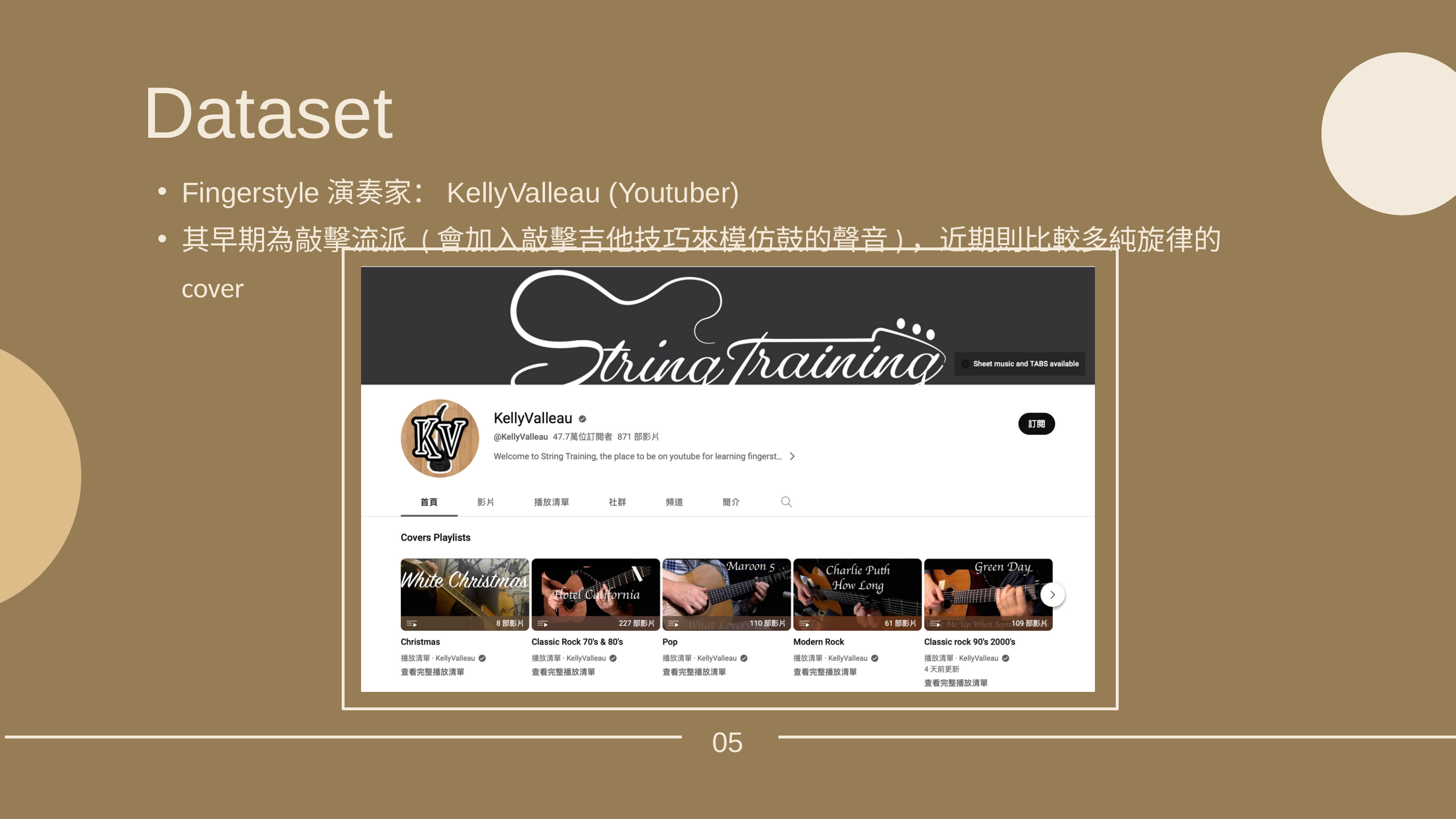

Dataset

Fingerstyle演奏家：KellyValleau (Youtuber)
其早期為敲擊流派 (會加入敲擊吉他技巧來模仿鼓的聲音)，近期則比較多純旋律的cover

05